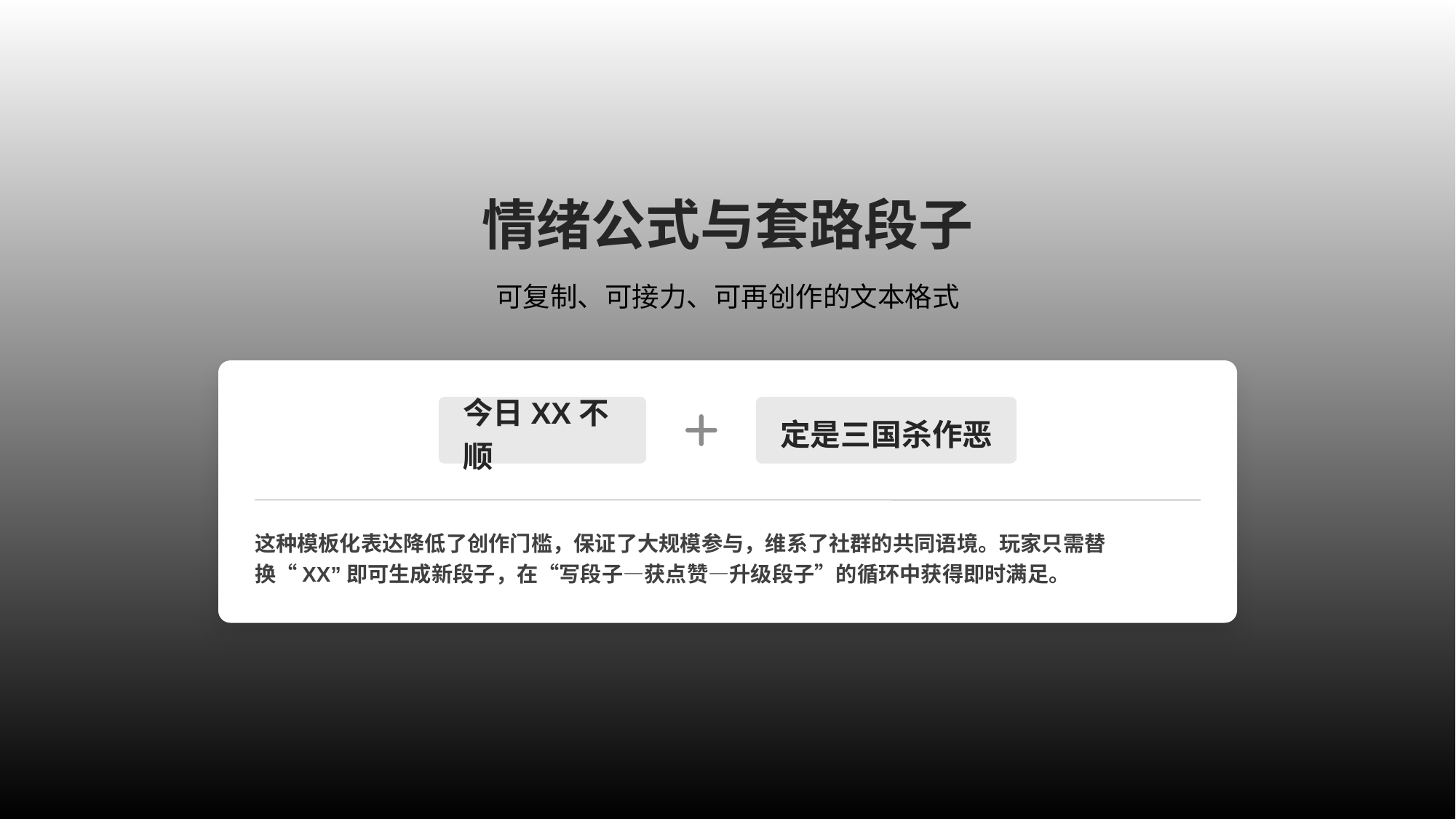

情绪公式与套路段子
可复制、可接力、可再创作的文本格式

今日XX不顺

定是三国杀作恶

这种模板化表达降低了创作门槛，保证了大规模参与，维系了社群的共同语境。玩家只需替换“XX”即可生成新段子，在“写段子—获点赞—升级段子”的循环中获得即时满足。